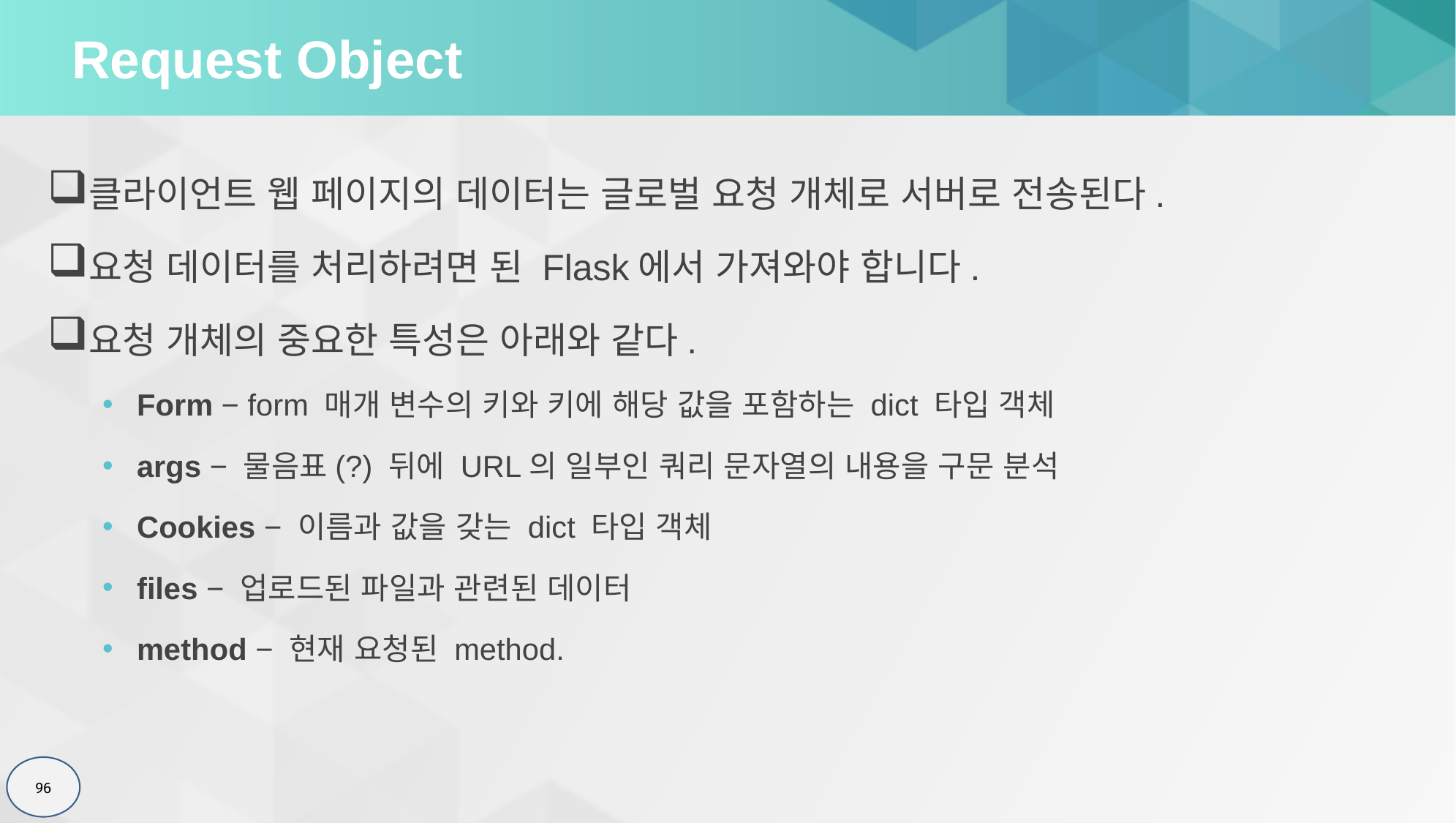

# Request Object
클라이언트 웹 페이지의 데이터는 글로벌 요청 개체로 서버로 전송된다.
요청 데이터를 처리하려면 된 Flask에서 가져와야 합니다.
요청 개체의 중요한 특성은 아래와 같다.
Form − form 매개 변수의 키와 키에 해당 값을 포함하는 dict 타입 객체
args − 물음표(?) 뒤에 URL의 일부인 쿼리 문자열의 내용을 구문 분석
Cookies − 이름과 값을 갖는 dict 타입 객체
files − 업로드된 파일과 관련된 데이터
method − 현재 요청된 method.